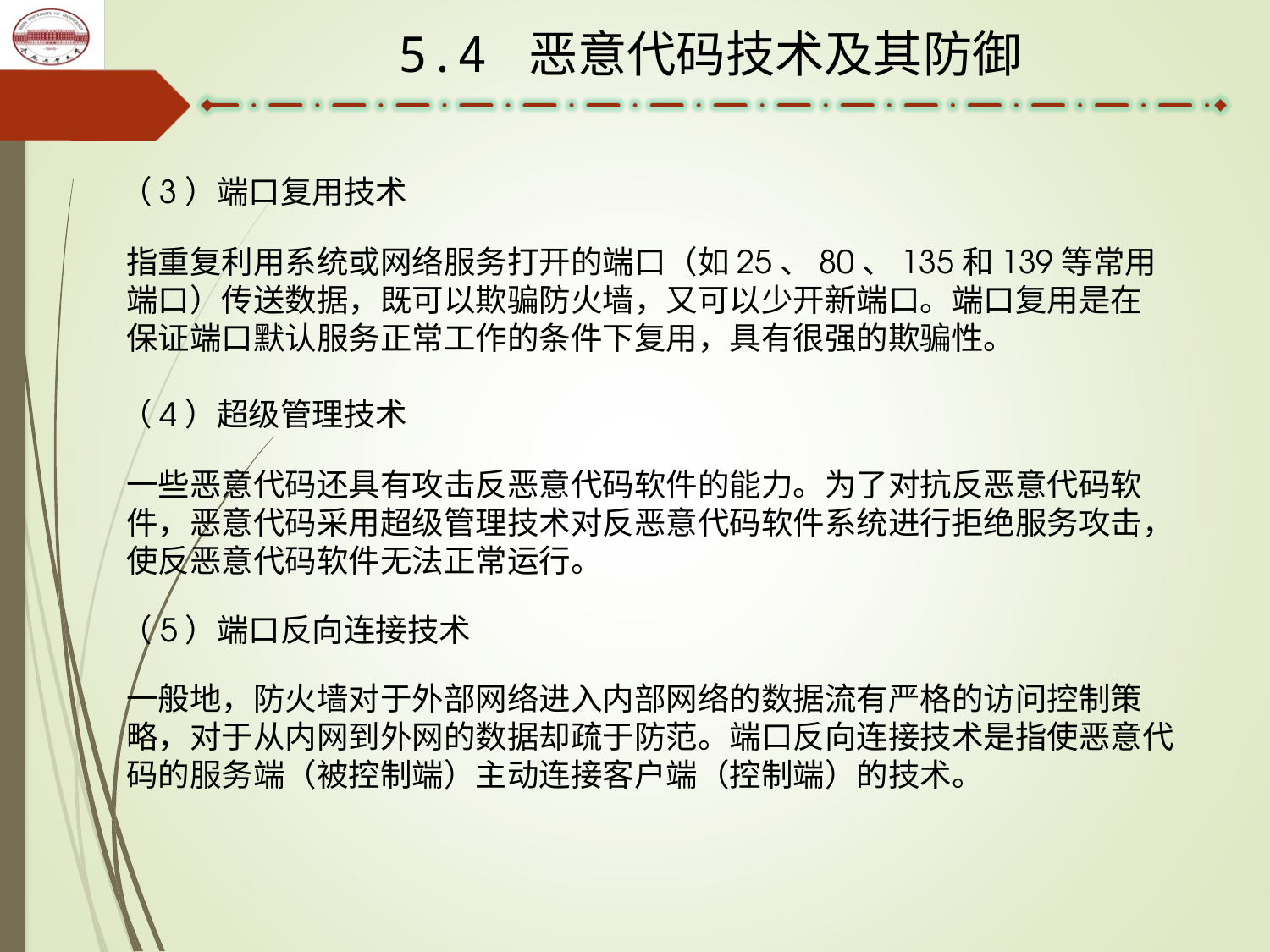

5.4 恶意代码技术及其防御
（3）端口复用技术
指重复利用系统或网络服务打开的端口（如25、80、135和139等常用端口）传送数据，既可以欺骗防火墙，又可以少开新端口。端口复用是在保证端口默认服务正常工作的条件下复用，具有很强的欺骗性。
（4）超级管理技术
一些恶意代码还具有攻击反恶意代码软件的能力。为了对抗反恶意代码软件，恶意代码采用超级管理技术对反恶意代码软件系统进行拒绝服务攻击，使反恶意代码软件无法正常运行。
（5）端口反向连接技术
一般地，防火墙对于外部网络进入内部网络的数据流有严格的访问控制策略，对于从内网到外网的数据却疏于防范。端口反向连接技术是指使恶意代码的服务端（被控制端）主动连接客户端（控制端）的技术。